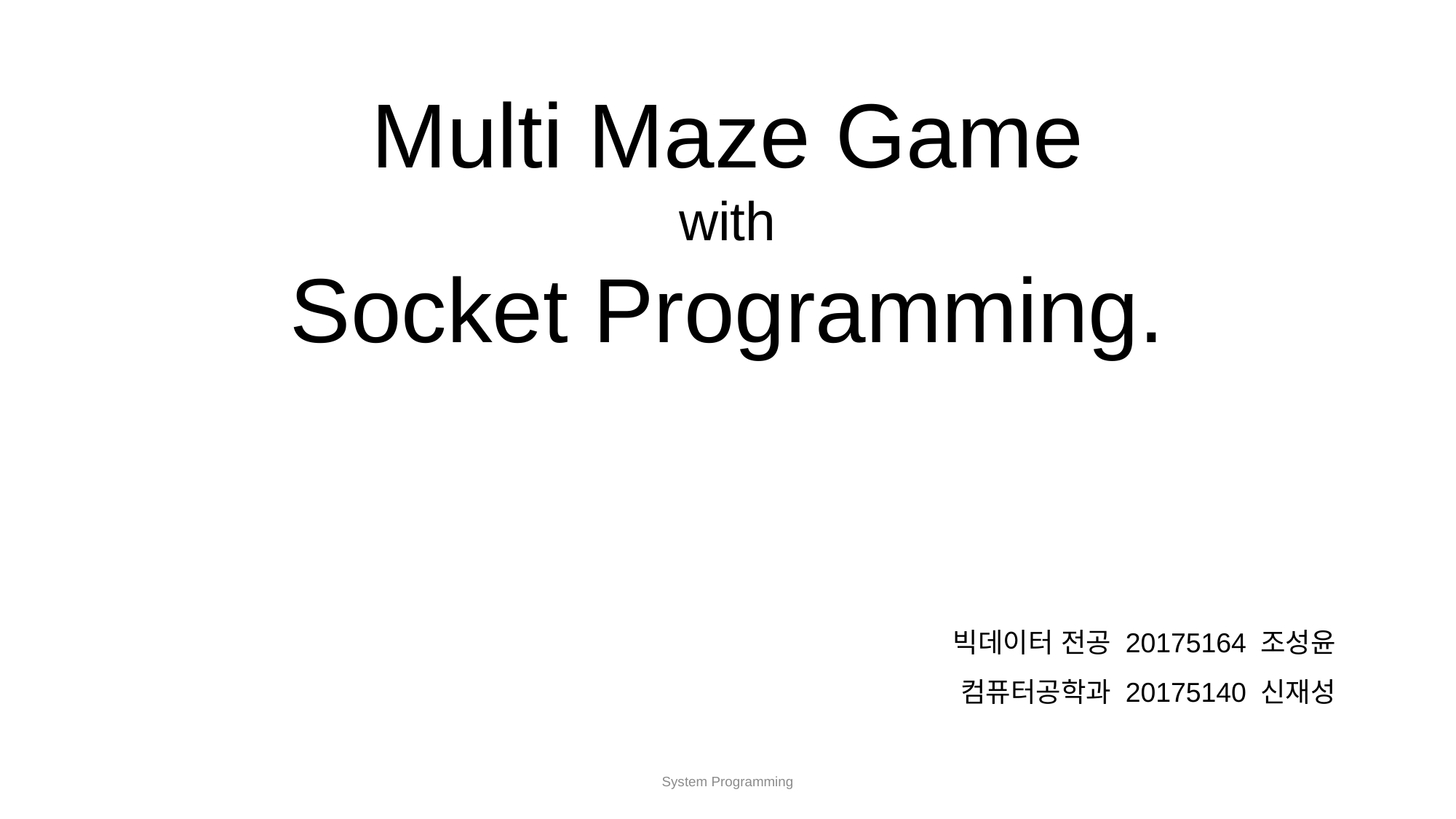

# Multi Maze Game with Socket Programming.
빅데이터 전공 20175164 조성윤
컴퓨터공학과 20175140 신재성
System Programming